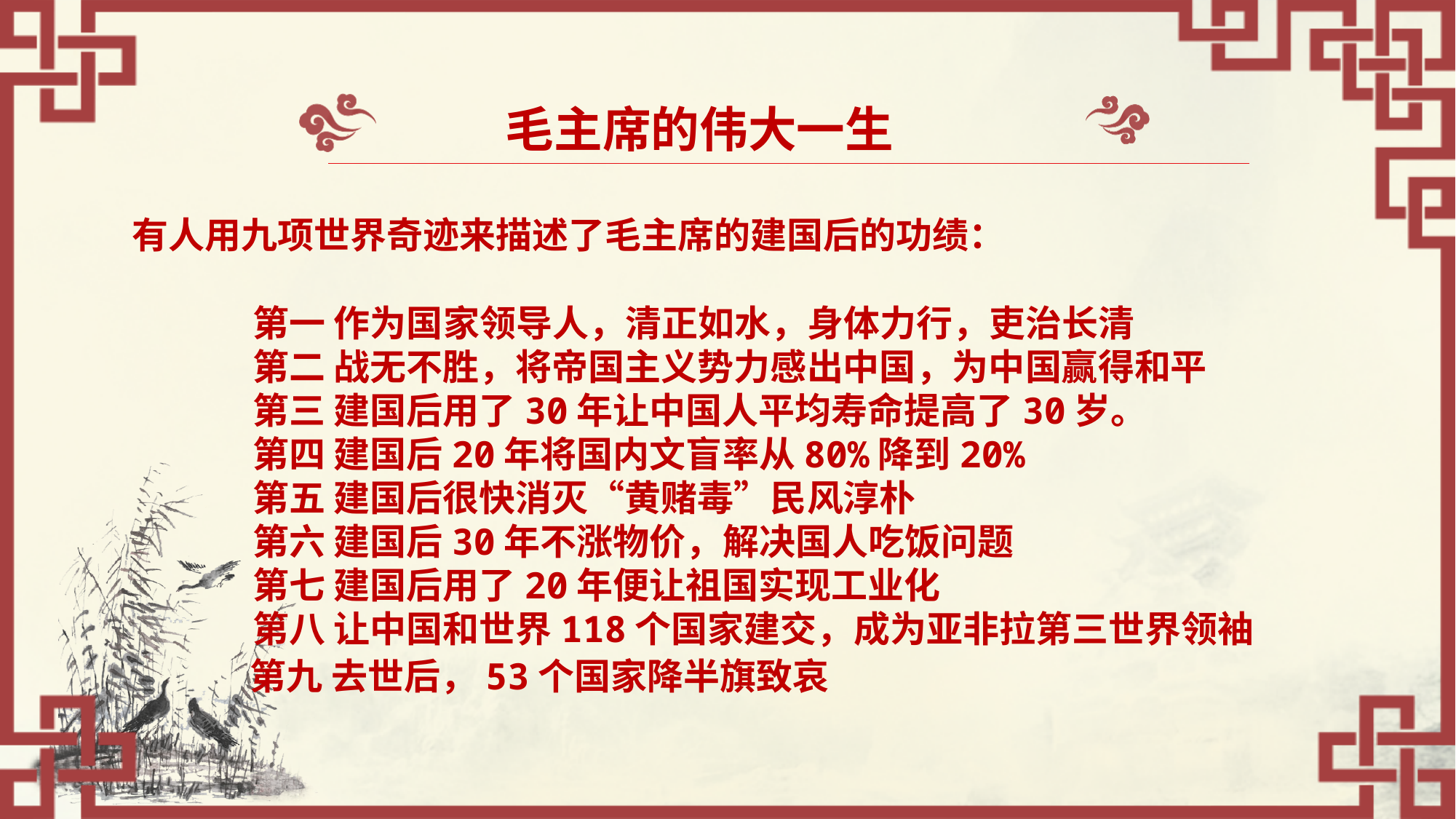

毛主席的伟大一生
有人用九项世界奇迹来描述了毛主席的建国后的功绩：
第一 作为国家领导人，清正如水，身体力行，吏治长清
第二 战无不胜，将帝国主义势力感出中国，为中国赢得和平
第三 建国后用了30年让中国人平均寿命提高了30岁。
第四 建国后20年将国内文盲率从80%降到20%
第五 建国后很快消灭“黄赌毒”民风淳朴
第六 建国后30年不涨物价，解决国人吃饭问题
第七 建国后用了20年便让祖国实现工业化
第八 让中国和世界118个国家建交，成为亚非拉第三世界领袖

第九 去世后，53个国家降半旗致哀